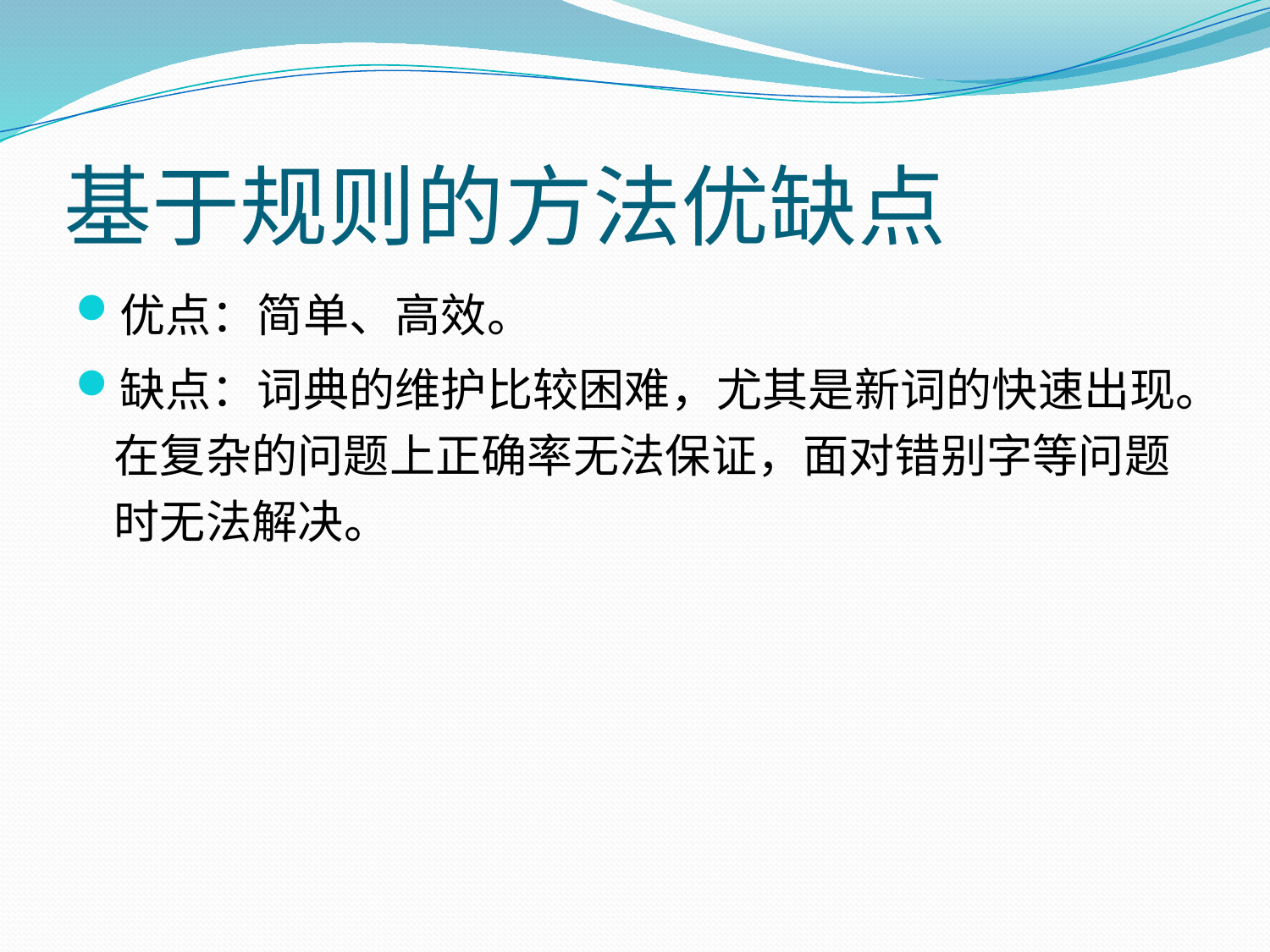

# 基于规则的方法优缺点
优点：简单、高效。
缺点：词典的维护比较困难，尤其是新词的快速出现。在复杂的问题上正确率无法保证，面对错别字等问题时无法解决。